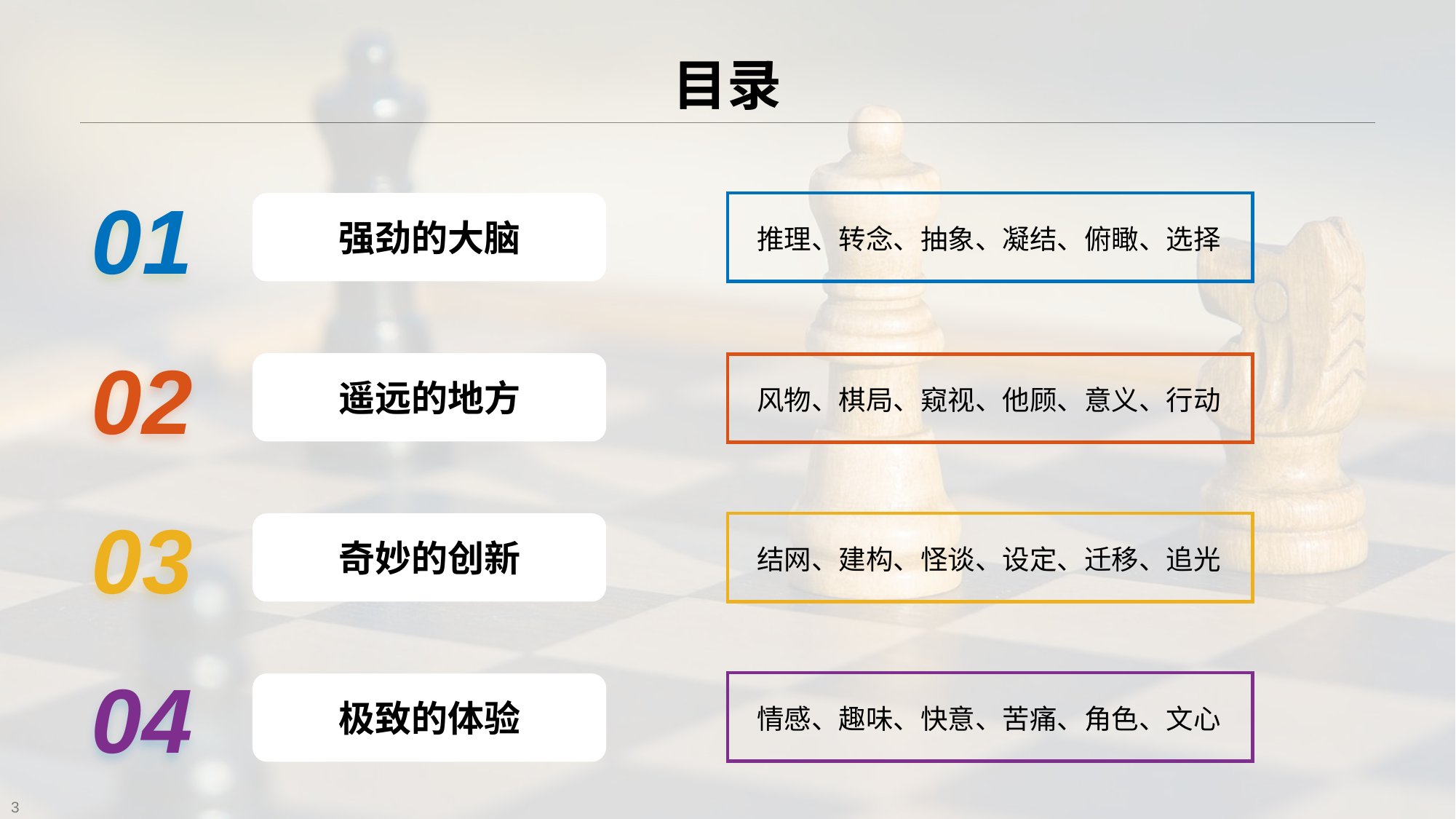

# 目录
01

强劲的大脑
推理、转念、抽象、凝结、俯瞰、选择
02
遥远的地方

风物、棋局、窥视、他顾、意义、行动
03

奇妙的创新
结网、建构、怪谈、设定、迁移、追光
04

极致的体验
情感、趣味、快意、苦痛、角色、文心